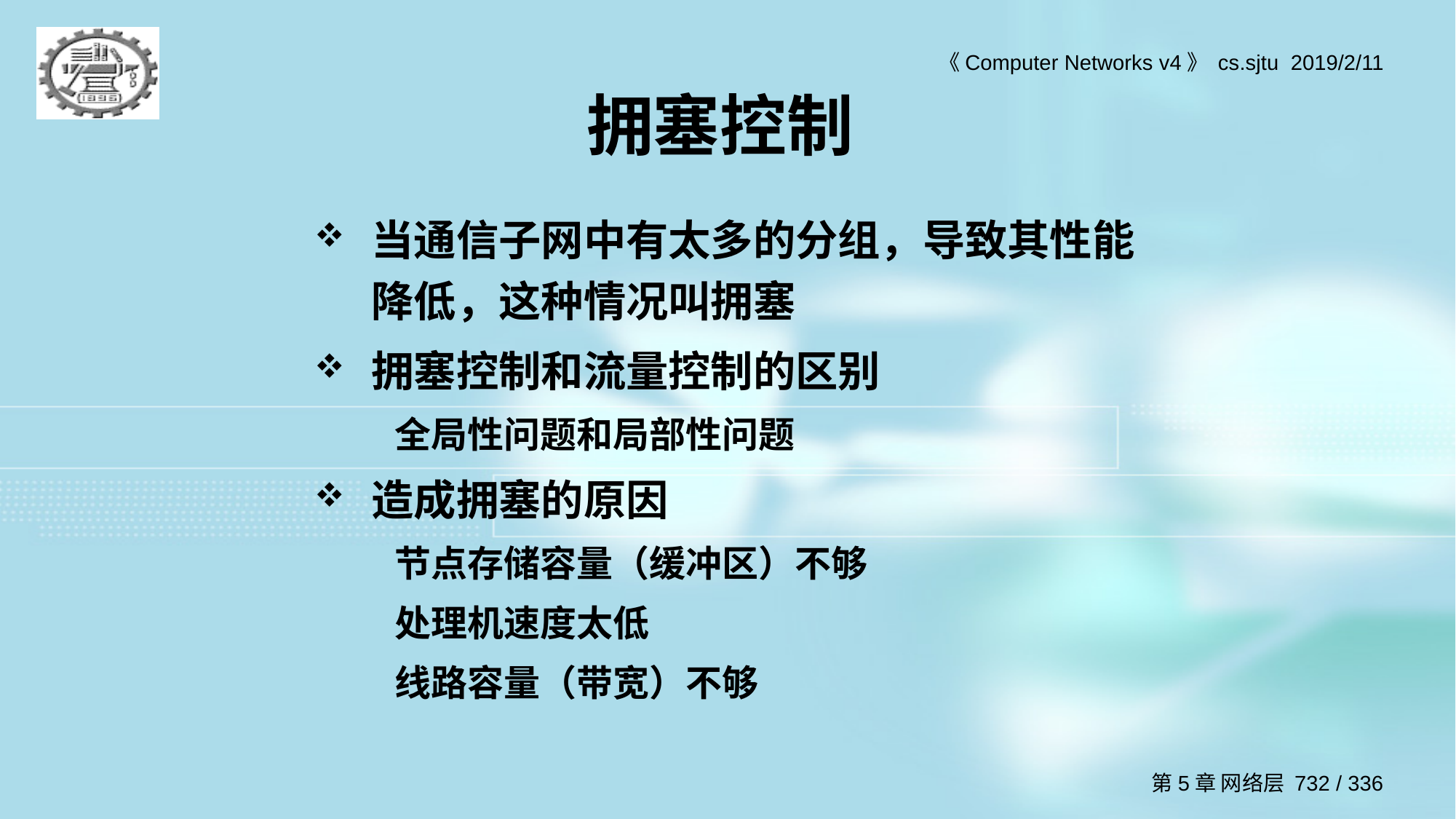

# 拥塞控制
当通信子网中有太多的分组，导致其性能降低，这种情况叫拥塞
拥塞控制和流量控制的区别
全局性问题和局部性问题
造成拥塞的原因
节点存储容量（缓冲区）不够
处理机速度太低
线路容量（带宽）不够